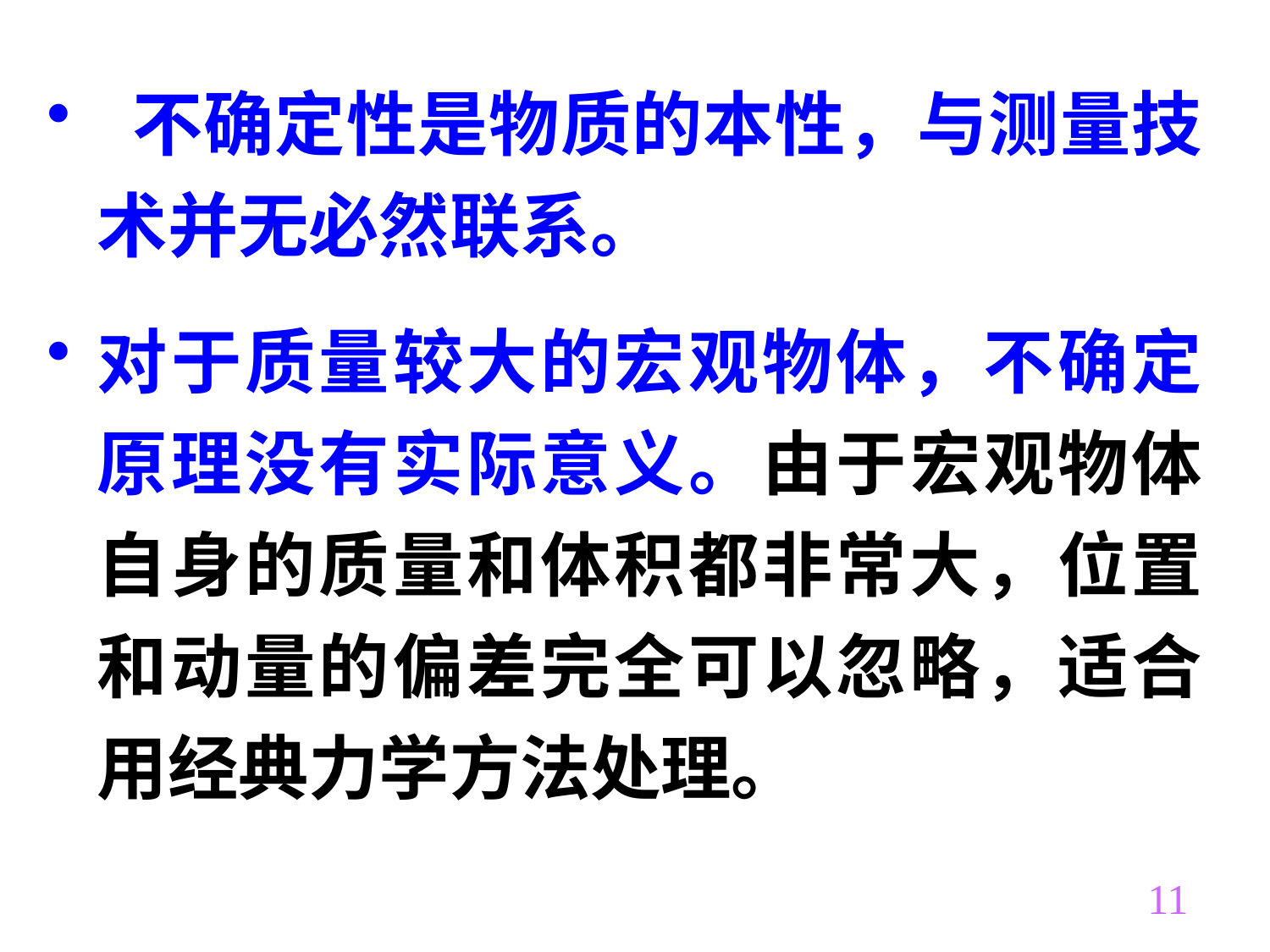

不确定性是物质的本性，与测量技术并无必然联系。
对于质量较大的宏观物体，不确定原理没有实际意义。由于宏观物体自身的质量和体积都非常大，位置和动量的偏差完全可以忽略，适合用经典力学方法处理。